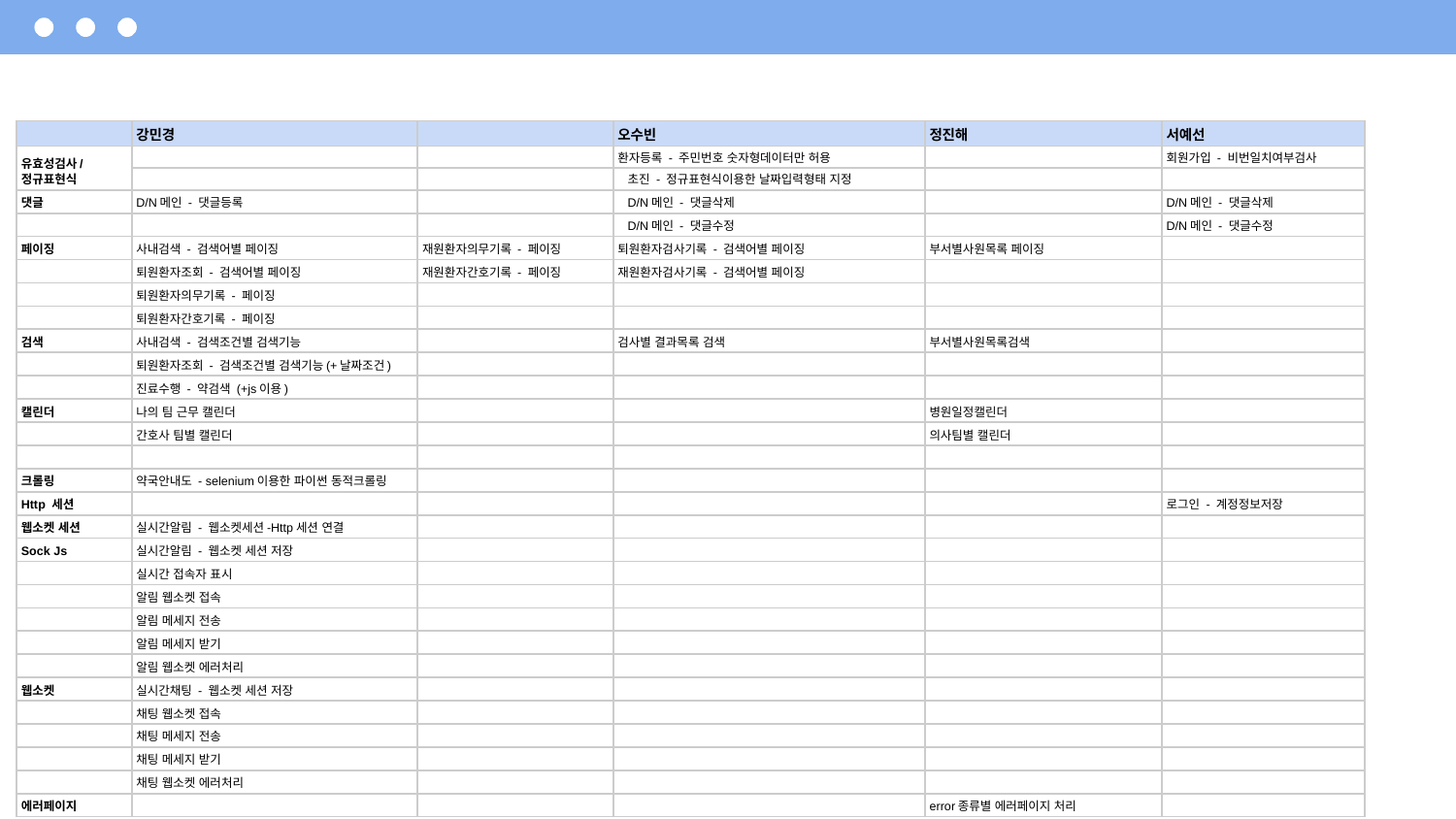

|  | 강민경 |  | 오수빈 | 정진해 | 서예선 |
| --- | --- | --- | --- | --- | --- |
| 유효성검사/ 정규표현식 |  |  | 환자등록 - 주민번호 숫자형데이터만 허용 |  | 회원가입 - 비번일치여부검사 |
|  |  |  | 초진 - 정규표현식이용한 날짜입력형태 지정 |  |  |
| 댓글 | D/N메인 - 댓글등록 |  | D/N메인 - 댓글삭제 |  | D/N메인 - 댓글삭제 |
|  |  |  | D/N메인 - 댓글수정 |  | D/N메인 - 댓글수정 |
| 페이징 | 사내검색 - 검색어별 페이징 | 재원환자의무기록 - 페이징 | 퇴원환자검사기록 - 검색어별 페이징 | 부서별사원목록 페이징 |  |
|  | 퇴원환자조회 - 검색어별 페이징 | 재원환자간호기록 - 페이징 | 재원환자검사기록 - 검색어별 페이징 |  |  |
|  | 퇴원환자의무기록 - 페이징 |  |  |  |  |
|  | 퇴원환자간호기록 - 페이징 |  |  |  |  |
| 검색 | 사내검색 - 검색조건별 검색기능 |  | 검사별 결과목록 검색 | 부서별사원목록검색 |  |
|  | 퇴원환자조회 - 검색조건별 검색기능(+날짜조건) |  |  |  |  |
|  | 진료수행 - 약검색 (+js이용) |  |  |  |  |
| 캘린더 | 나의 팀 근무 캘린더 |  |  | 병원일정캘린더 |  |
|  | 간호사 팀별 캘린더 |  |  | 의사팀별 캘린더 |  |
|  |  |  |  |  |  |
| 크롤링 | 약국안내도 - selenium이용한 파이썬 동적크롤링 |  |  |  |  |
| Http 세션 |  |  |  |  | 로그인 - 계정정보저장 |
| 웹소켓 세션 | 실시간알림 - 웹소켓세션-Http세션 연결 |  |  |  |  |
| Sock Js | 실시간알림 - 웹소켓 세션 저장 |  |  |  |  |
|  | 실시간 접속자 표시 |  |  |  |  |
|  | 알림 웹소켓 접속 |  |  |  |  |
|  | 알림 메세지 전송 |  |  |  |  |
|  | 알림 메세지 받기 |  |  |  |  |
|  | 알림 웹소켓 에러처리 |  |  |  |  |
| 웹소켓 | 실시간채팅 - 웹소켓 세션 저장 |  |  |  |  |
|  | 채팅 웹소켓 접속 |  |  |  |  |
|  | 채팅 메세지 전송 |  |  |  |  |
|  | 채팅 메세지 받기 |  |  |  |  |
|  | 채팅 웹소켓 에러처리 |  |  |  |  |
| 에러페이지 |  |  |  | error종류별 에러페이지 처리 |  |